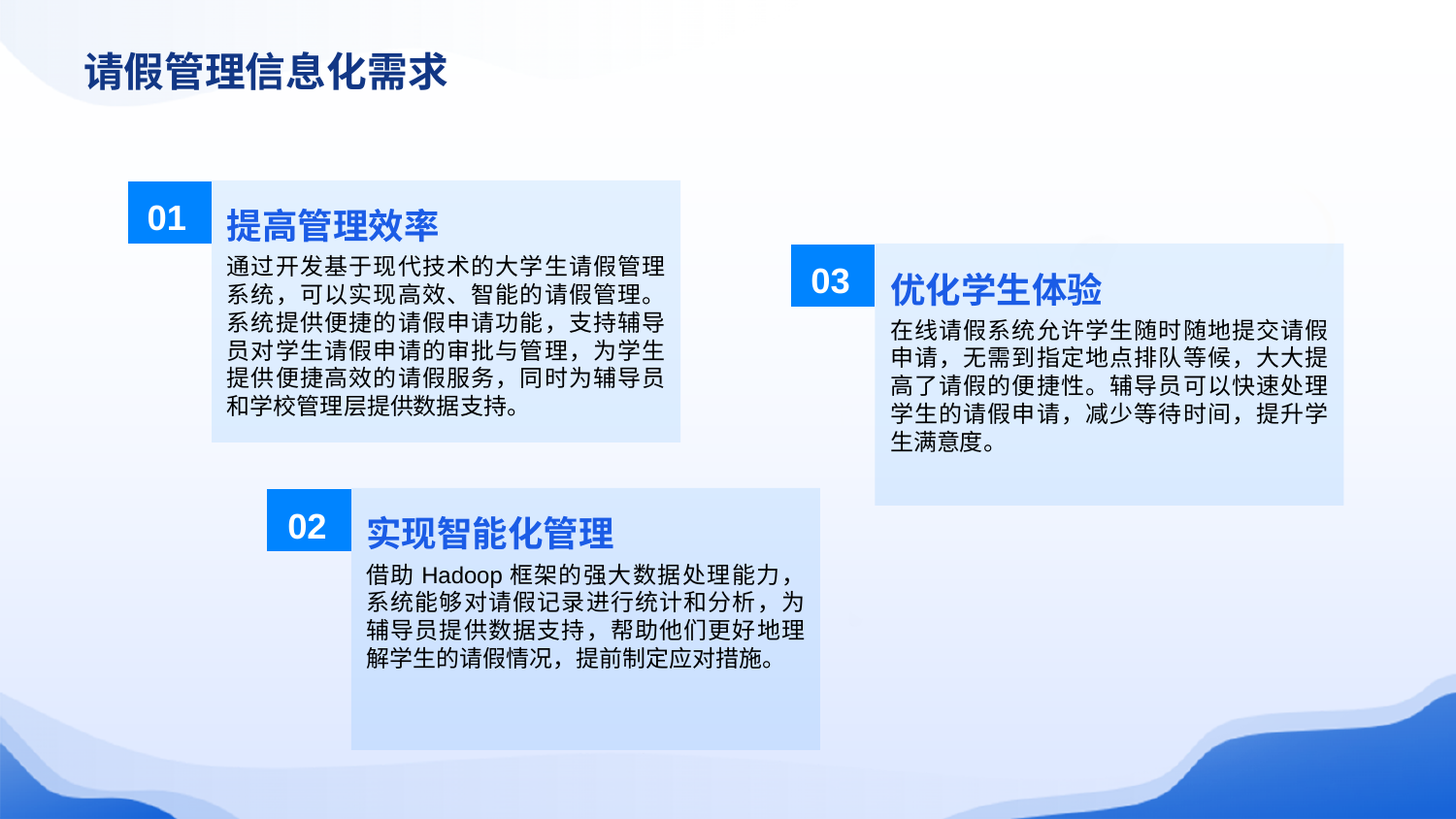

请假管理信息化需求
01

提高管理效率
通过开发基于现代技术的大学生请假管理系统，可以实现高效、智能的请假管理。系统提供便捷的请假申请功能，支持辅导员对学生请假申请的审批与管理，为学生提供便捷高效的请假服务，同时为辅导员和学校管理层提供数据支持。
03

优化学生体验
在线请假系统允许学生随时随地提交请假申请，无需到指定地点排队等候，大大提高了请假的便捷性。辅导员可以快速处理学生的请假申请，减少等待时间，提升学生满意度。
02

实现智能化管理
借助Hadoop框架的强大数据处理能力，系统能够对请假记录进行统计和分析，为辅导员提供数据支持，帮助他们更好地理解学生的请假情况，提前制定应对措施。